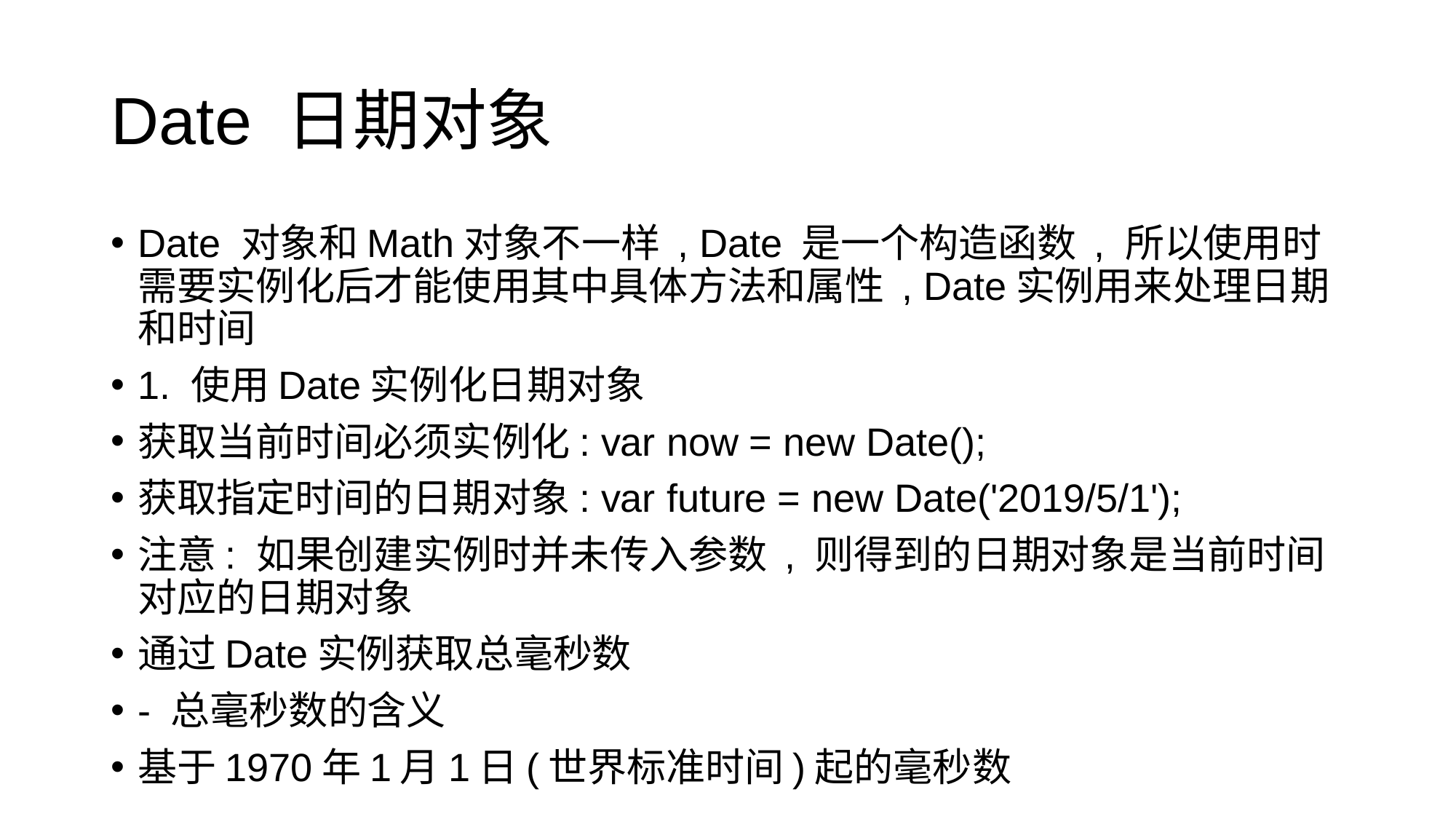

# Date 日期对象
Date 对象和Math对象不一样 , Date 是一个构造函数 , 所以使用时需要实例化后才能使用其中具体方法和属性 , Date实例用来处理日期和时间
1. 使用Date实例化日期对象
获取当前时间必须实例化: var now = new Date();
获取指定时间的日期对象: var future = new Date('2019/5/1');
注意: 如果创建实例时并未传入参数 , 则得到的日期对象是当前时间对应的日期对象
通过Date实例获取总毫秒数
- 总毫秒数的含义
基于1970年1月1日(世界标准时间)起的毫秒数